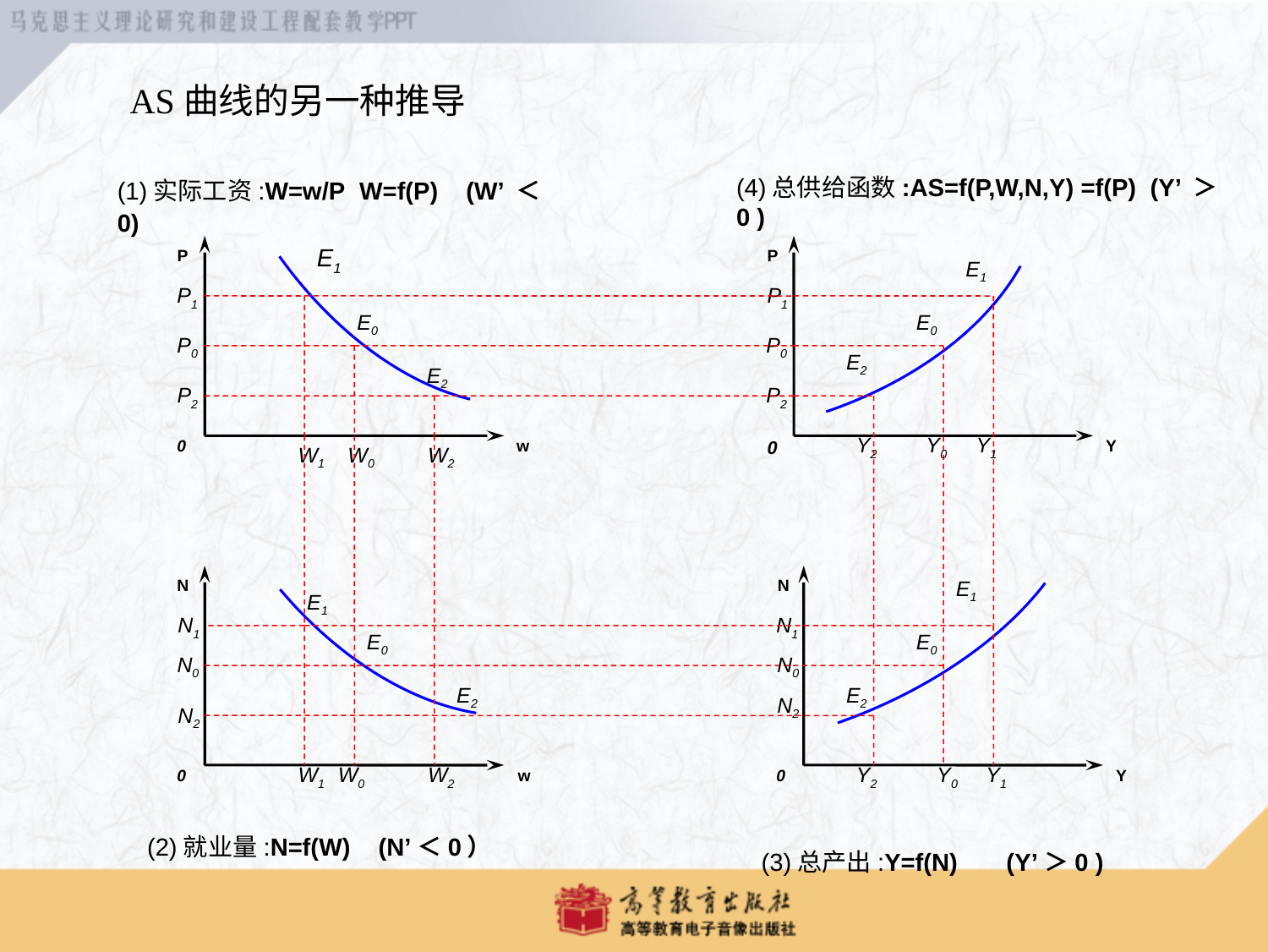

# AS曲线的另一种推导
(1)实际工资:W=w/P  W=f(P)    (W’ ＜0)
(4)总供给函数:AS=f(P,W,N,Y) =f(P)  (Y’ ＞ 0 )

P

P

E1
E1
P1
P1

E0
E0
P0
P0
E2

E2
P2
P2

0
w
0
Y2
Y0
Y1
Y

W1

W0

W2

N

N

E1
E1
N1
N1
E0
E0

N0
N0

E2
E2

N2
N2

0
W1
W0
W2
w
0
Y2
Y0
Y1
Y

 (3)总产出:Y=f(N)       (Y’＞0 )
(2)就业量:N=f(W)    (N’＜0）
27